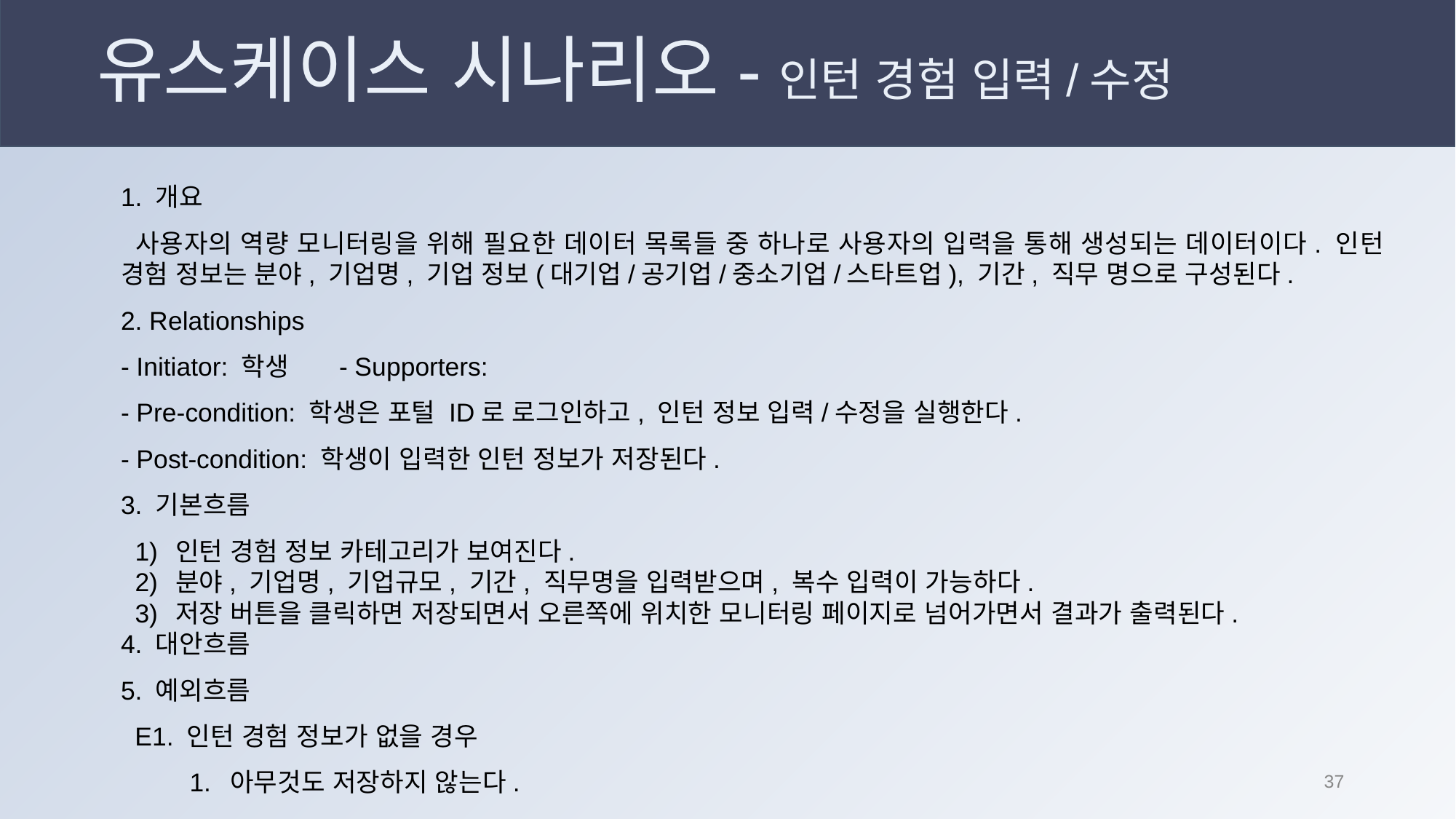

# 유스케이스 시나리오-인턴 경험 입력/수정

1. 개요
 사용자의 역량 모니터링을 위해 필요한 데이터 목록들 중 하나로 사용자의 입력을 통해 생성되는 데이터이다. 인턴 경험 정보는 분야, 기업명, 기업 정보(대기업/공기업/중소기업/스타트업), 기간, 직무 명으로 구성된다.
2. Relationships
- Initiator: 학생	- Supporters:
- Pre-condition: 학생은 포털 ID로 로그인하고, 인턴 정보 입력/수정을 실행한다.
- Post-condition: 학생이 입력한 인턴 정보가 저장된다.
3. 기본흐름
인턴 경험 정보 카테고리가 보여진다.
분야, 기업명, 기업규모, 기간, 직무명을 입력받으며, 복수 입력이 가능하다.
저장 버튼을 클릭하면 저장되면서 오른쪽에 위치한 모니터링 페이지로 넘어가면서 결과가 출력된다.
4. 대안흐름
5. 예외흐름
  E1. 인턴 경험 정보가 없을 경우
아무것도 저장하지 않는다.

37